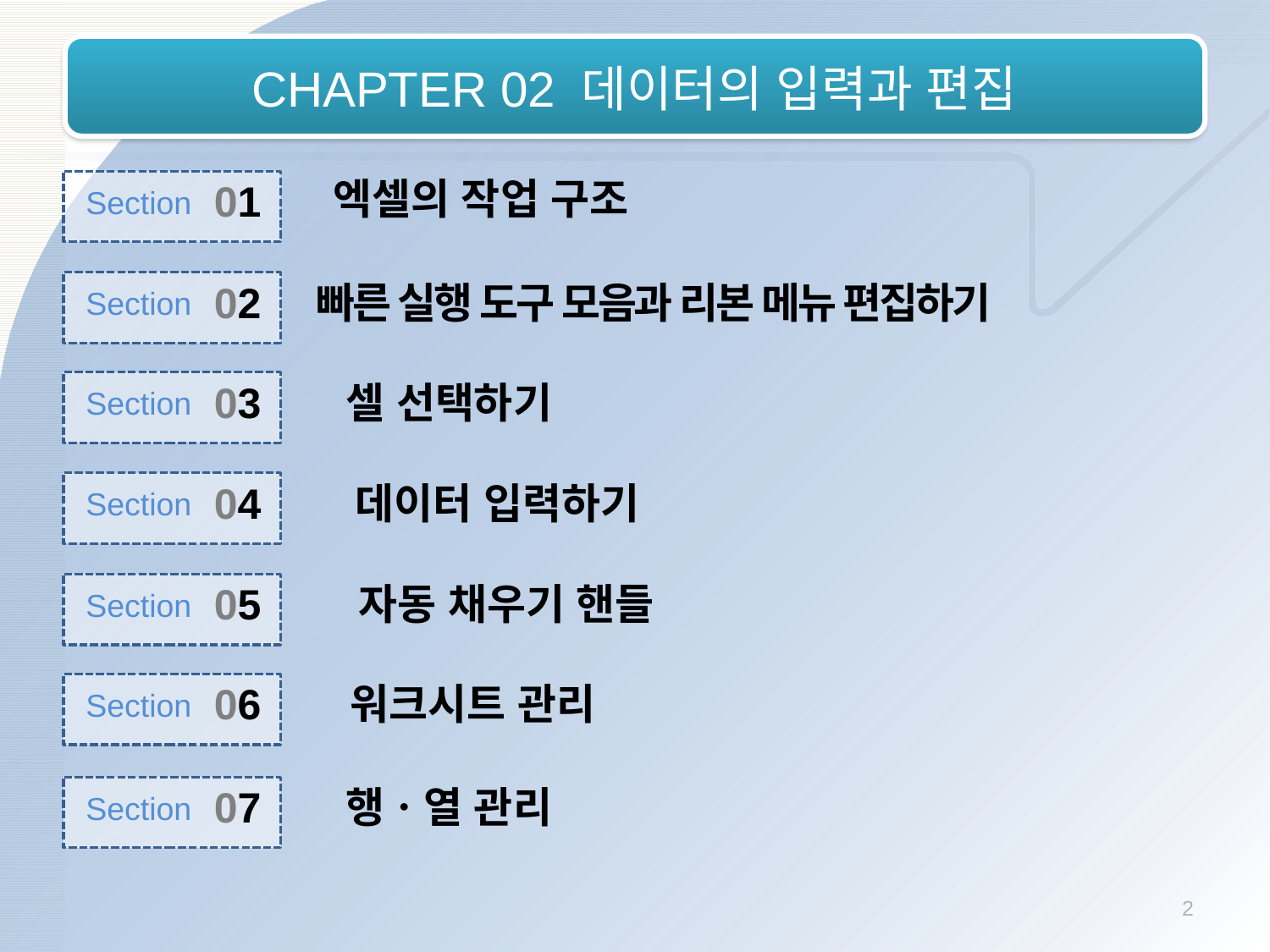

# CHAPTER 02 데이터의 입력과 편집
엑셀의 작업 구조
01

Section
02

Section
빠른 실행 도구 모음과 리본 메뉴 편집하기
03

Section
셀 선택하기
04

Section
데이터 입력하기
자동 채우기 핸들
05

Section
06

Section
워크시트 관리
07

Section
행ㆍ열 관리
2